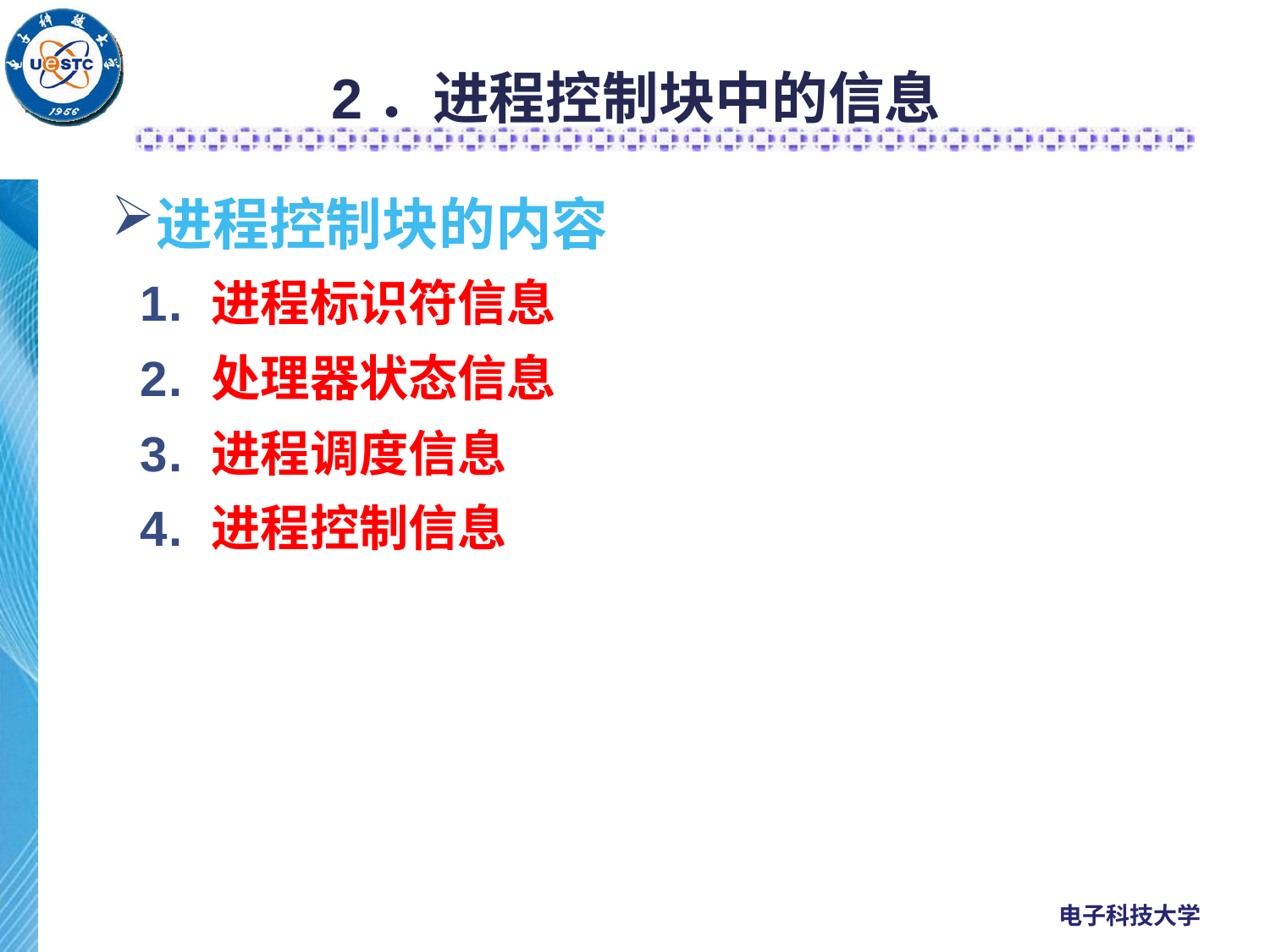

# 2．进程控制块中的信息
进程控制块的内容
进程标识符信息
处理器状态信息
进程调度信息
进程控制信息